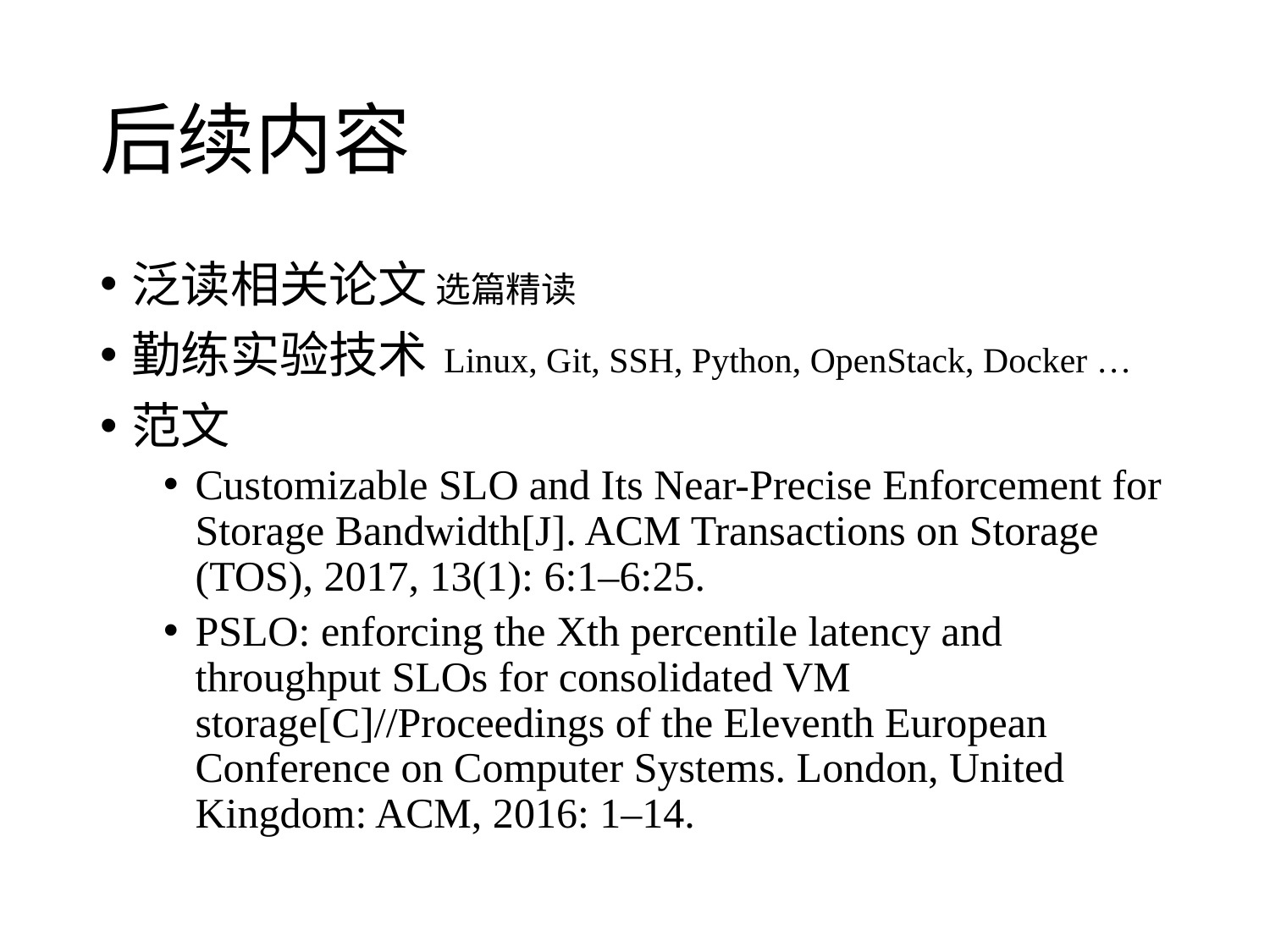

# 后续内容
泛读相关论文 选篇精读
勤练实验技术 Linux, Git, SSH, Python, OpenStack, Docker …
范文
Customizable SLO and Its Near-Precise Enforcement for Storage Bandwidth[J]. ACM Transactions on Storage (TOS), 2017, 13(1): 6:1–6:25.
PSLO: enforcing the Xth percentile latency and throughput SLOs for consolidated VM storage[C]//Proceedings of the Eleventh European Conference on Computer Systems. London, United Kingdom: ACM, 2016: 1–14.